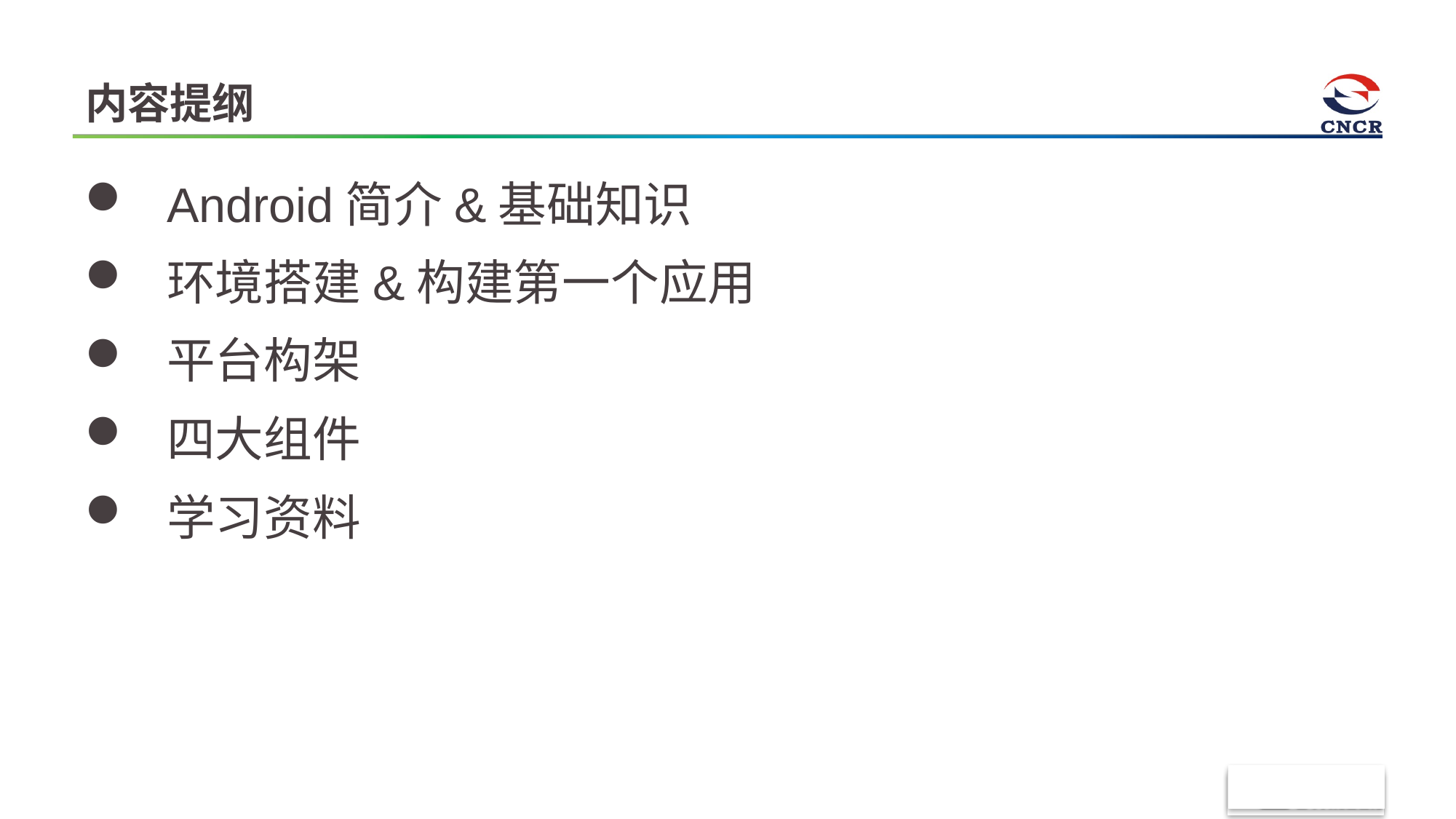

# 内容提纲
Android简介&基础知识
环境搭建&构建第一个应用
平台构架
四大组件
学习资料